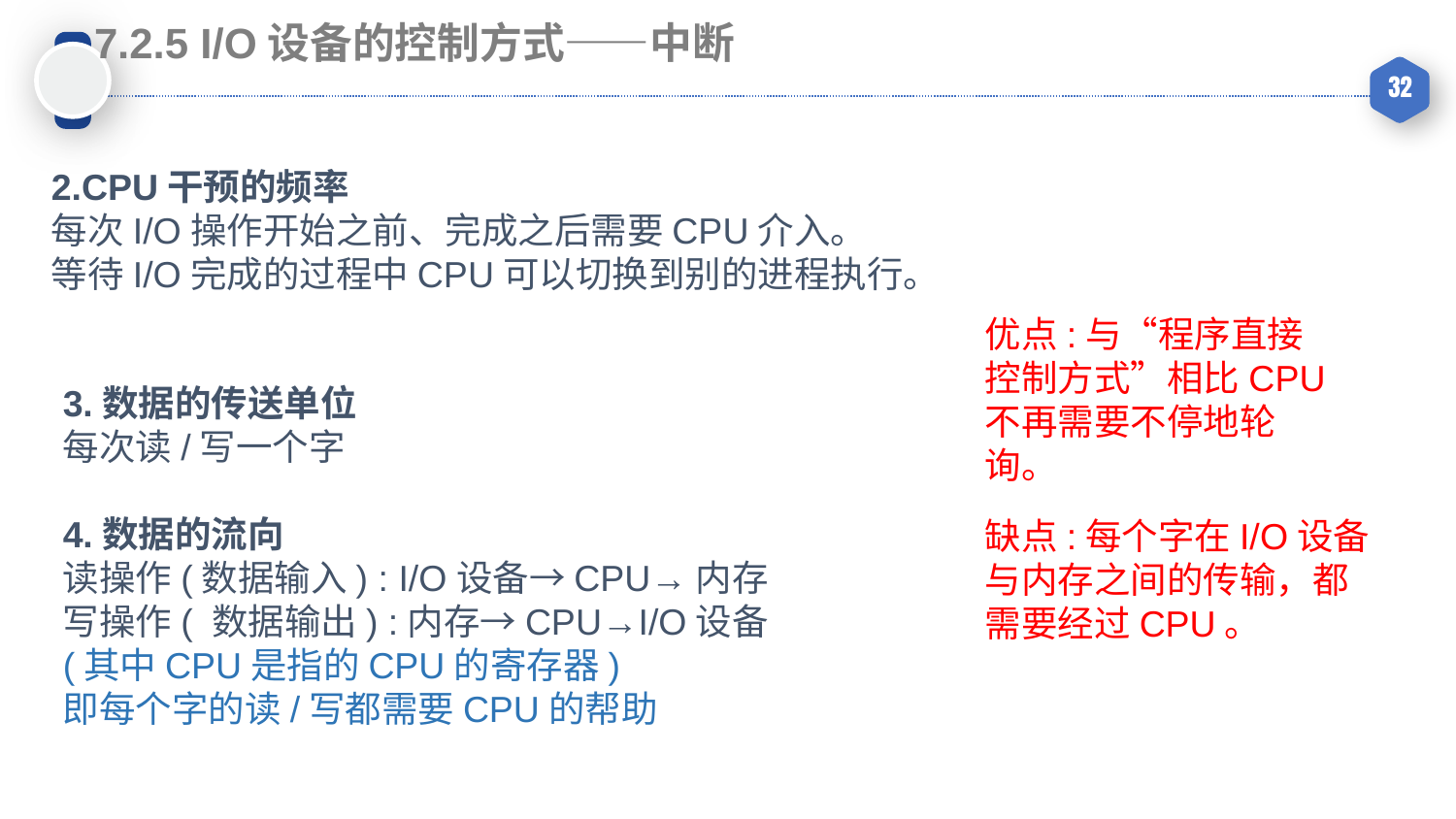

7.2.5 I/O设备的控制方式——中断
2.CPU干预的频率
每次I/O操作开始之前、完成之后需要CPU介入。
等待I/O完成的过程中CPU可以切换到别的进程执行。
优点:与“程序直接控制方式”相比CPU不再需要不停地轮询。
3.数据的传送单位
每次读/写一个字

4.数据的流向
读操作(数据输入) : I/O设备→CPU→内存
写操作( 数据输出) :内存→CPU→I/O设备
(其中CPU是指的CPU的寄存器)
即每个字的读/写都需要CPU的帮助
缺点:每个字在I/O设备与内存之间的传输，都需要经过CPU。